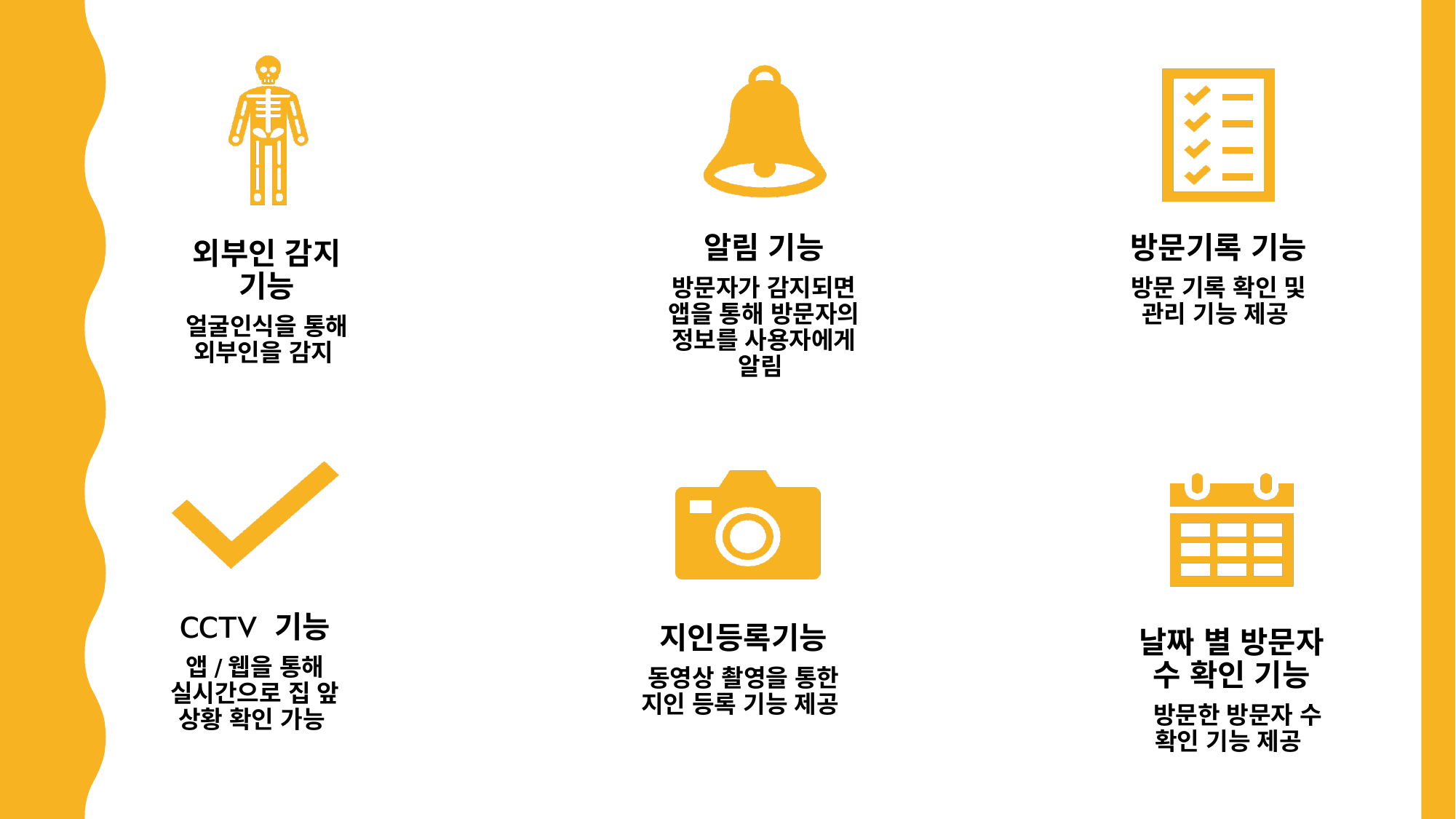

외부인 감지 기능
얼굴인식을 통해 외부인을 감지
알림 기능
방문자가 감지되면 앱을 통해 방문자의 정보를 사용자에게 알림
방문기록 기능
방문 기록 확인 및 관리 기능 제공
CCTV 기능
앱/웹을 통해 실시간으로 집 앞 상황 확인 가능
지인등록기능
동영상 촬영을 통한 지인 등록 기능 제공
날짜 별 방문자 수 확인 기능
 방문한 방문자 수 확인 기능 제공